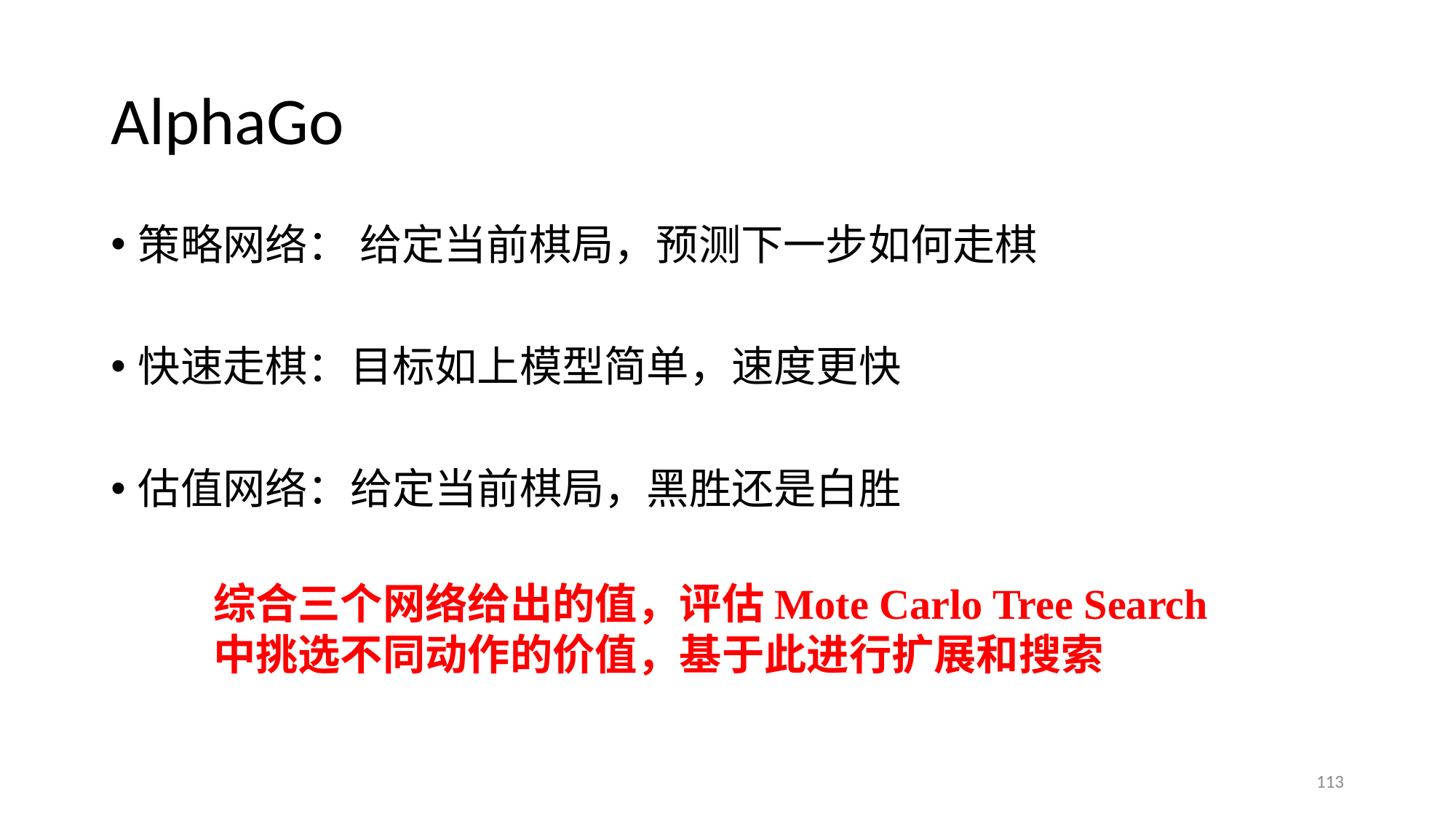

# AlphaGo
策略网络： 给定当前棋局，预测下一步如何走棋

快速走棋：目标如上模型简单，速度更快

估值网络：给定当前棋局，黑胜还是白胜
综合三个网络给出的值，评估Mote Carlo Tree Search中挑选不同动作的价值，基于此进行扩展和搜索
113